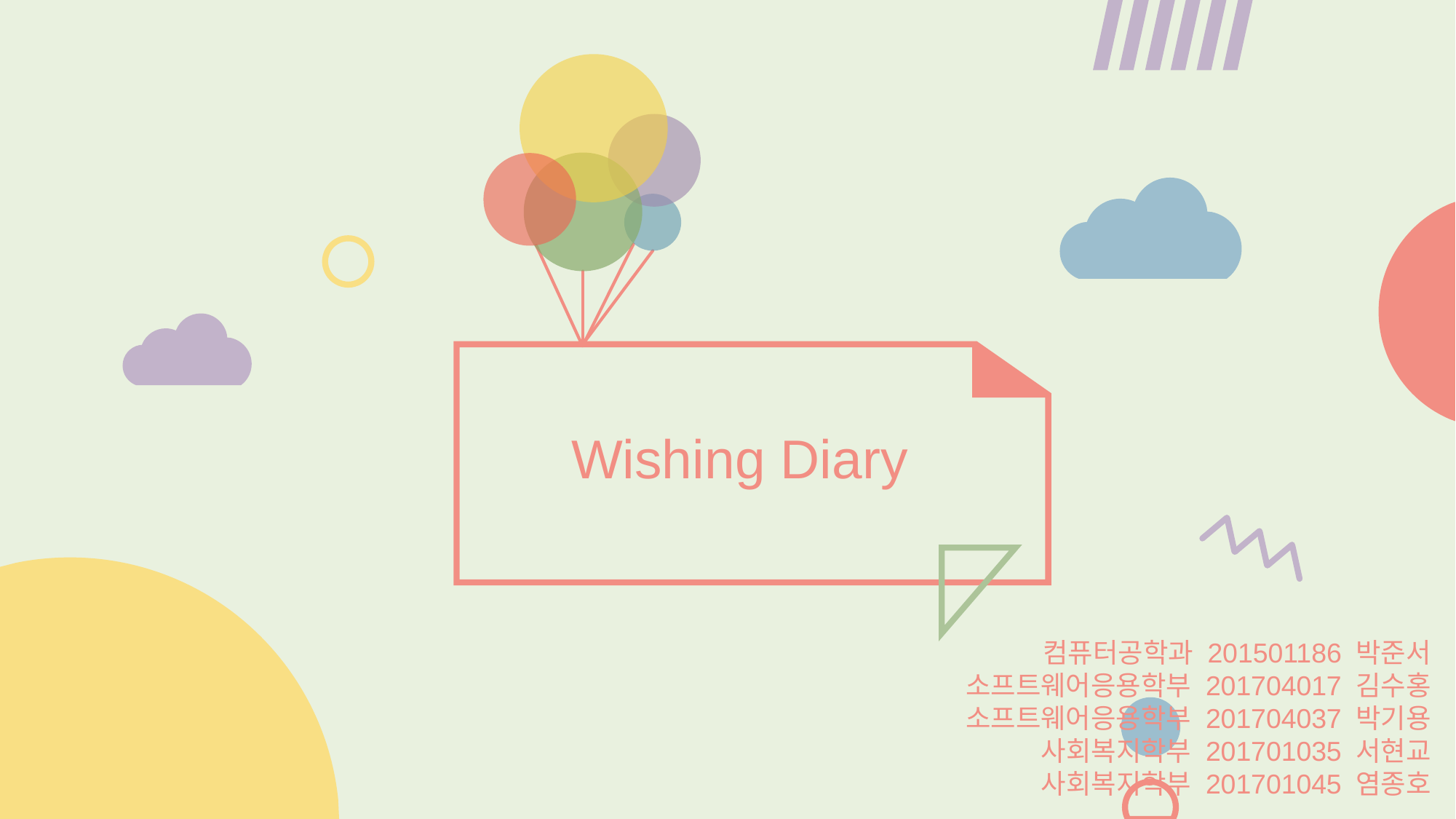

Wishing Diary

컴퓨터공학과 201501186 박준서
소프트웨어응용학부 201704017 김수홍
소프트웨어응용학부 201704037 박기용
사회복지학부 201701035 서현교
사회복지학부 201701045 염종호